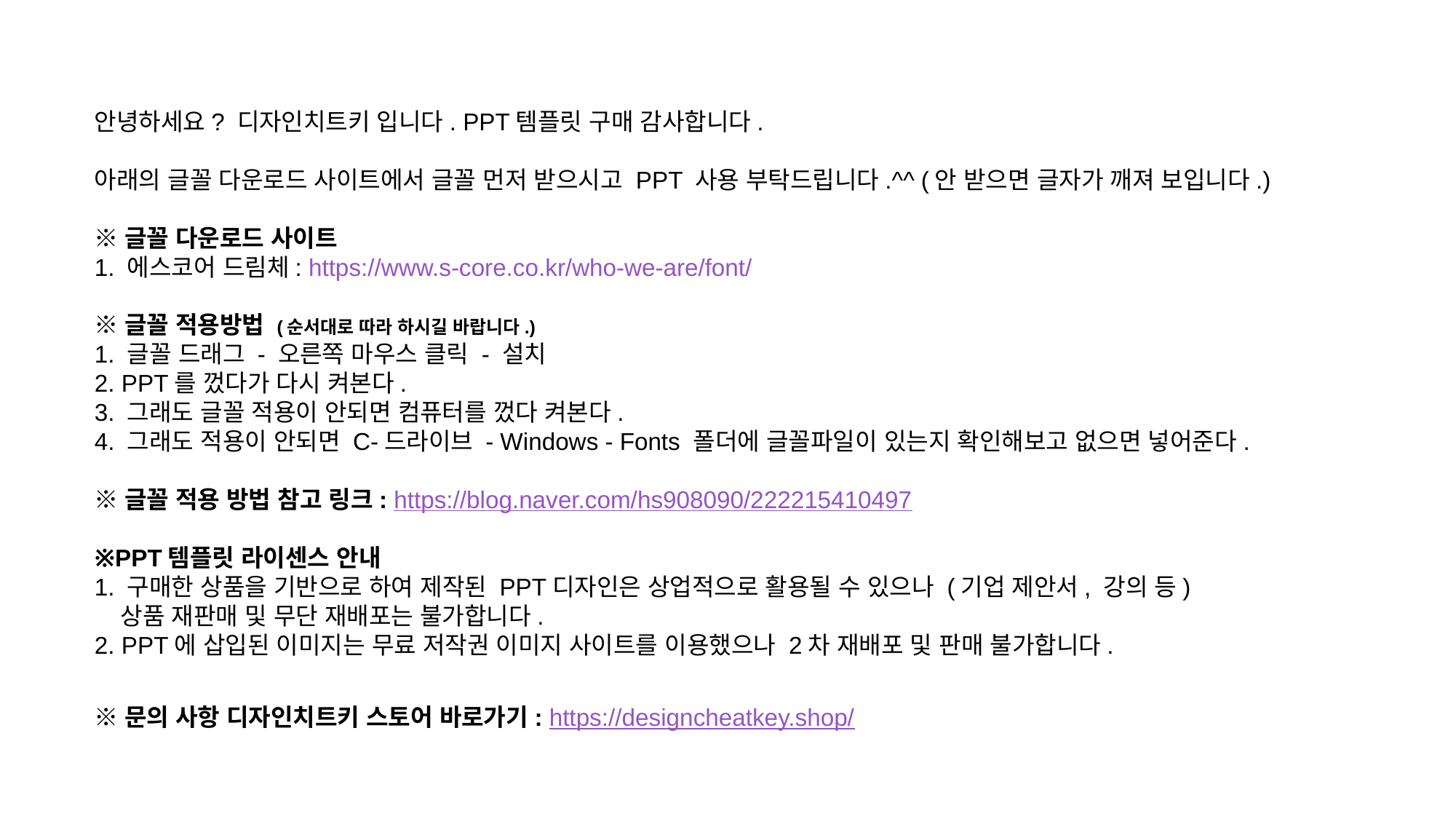

안녕하세요? 디자인치트키 입니다. PPT템플릿 구매 감사합니다.

아래의 글꼴 다운로드 사이트에서 글꼴 먼저 받으시고 PPT 사용 부탁드립니다.^^ (안 받으면 글자가 깨져 보입니다.)

※글꼴 다운로드 사이트
1. 에스코어 드림체: https://www.s-core.co.kr/who-we-are/font/

※글꼴 적용방법 (순서대로 따라 하시길 바랍니다.)
1. 글꼴 드래그 - 오른쪽 마우스 클릭 - 설치
2. PPT를 껐다가 다시 켜본다.
3. 그래도 글꼴 적용이 안되면 컴퓨터를 껐다 켜본다.
4. 그래도 적용이 안되면 C-드라이브 - Windows - Fonts 폴더에 글꼴파일이 있는지 확인해보고 없으면 넣어준다.

※글꼴 적용 방법 참고 링크: https://blog.naver.com/hs908090/222215410497

※PPT템플릿 라이센스 안내
1. 구매한 상품을 기반으로 하여 제작된 PPT디자인은 상업적으로 활용될 수 있으나 (기업 제안서, 강의 등)
   상품 재판매 및 무단 재배포는 불가합니다.
2. PPT에 삽입된 이미지는 무료 저작권 이미지 사이트를 이용했으나 2차 재배포 및 판매 불가합니다.
※문의 사항 디자인치트키 스토어 바로가기: https://designcheatkey.shop/